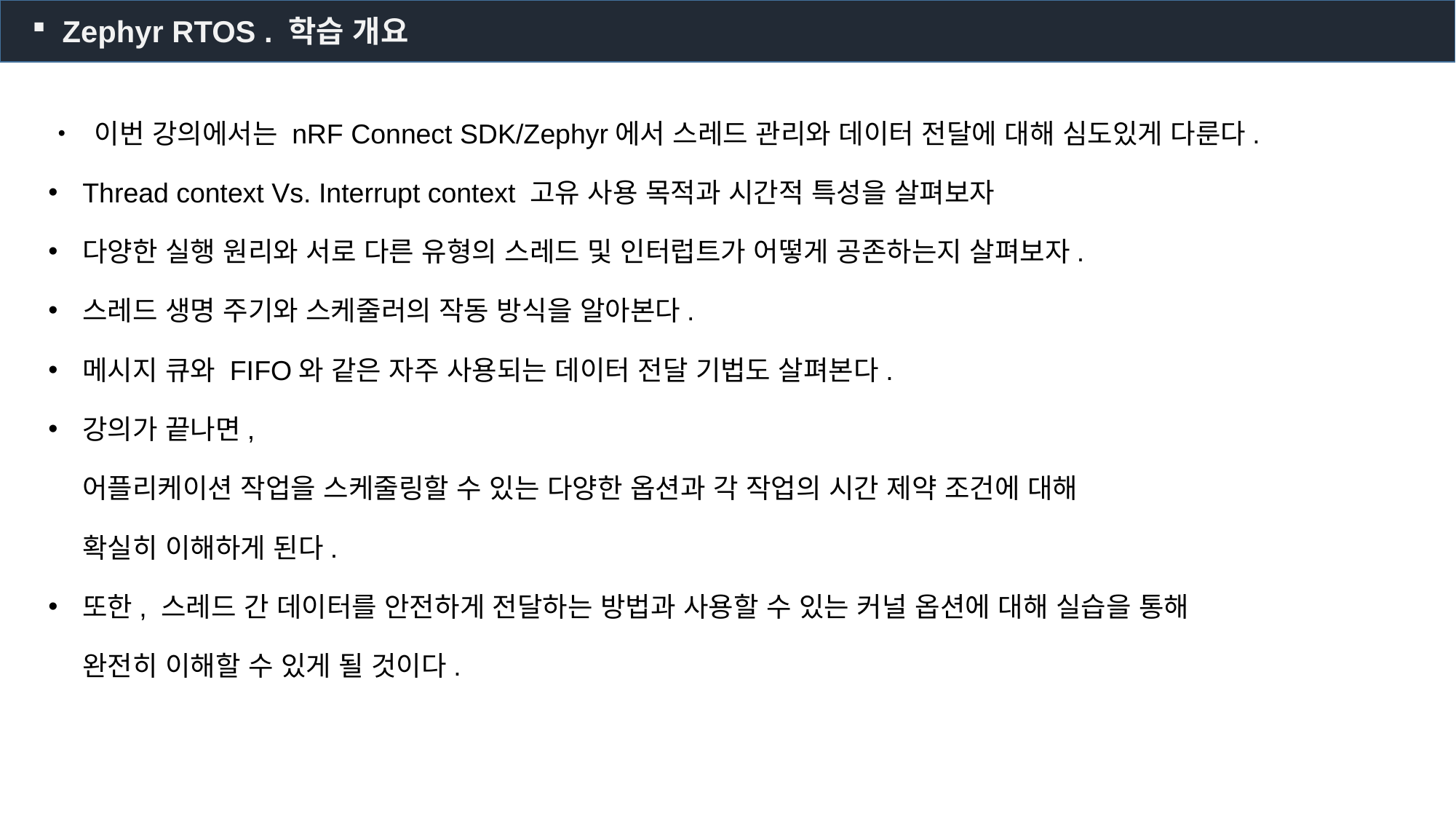

Zephyr RTOS . 학습 개요
•  이번 강의에서는 nRF Connect SDK/Zephyr에서 스레드 관리와 데이터 전달에 대해 심도있게 다룬다.
Thread context Vs. Interrupt context 고유 사용 목적과 시간적 특성을 살펴보자
다양한 실행 원리와 서로 다른 유형의 스레드 및 인터럽트가 어떻게 공존하는지 살펴보자.
스레드 생명 주기와 스케줄러의 작동 방식을 알아본다.
메시지 큐와 FIFO와 같은 자주 사용되는 데이터 전달 기법도 살펴본다.
강의가 끝나면,
어플리케이션 작업을 스케줄링할 수 있는 다양한 옵션과 각 작업의 시간 제약 조건에 대해
확실히 이해하게 된다.
또한, 스레드 간 데이터를 안전하게 전달하는 방법과 사용할 수 있는 커널 옵션에 대해 실습을 통해
완전히 이해할 수 있게 될 것이다.